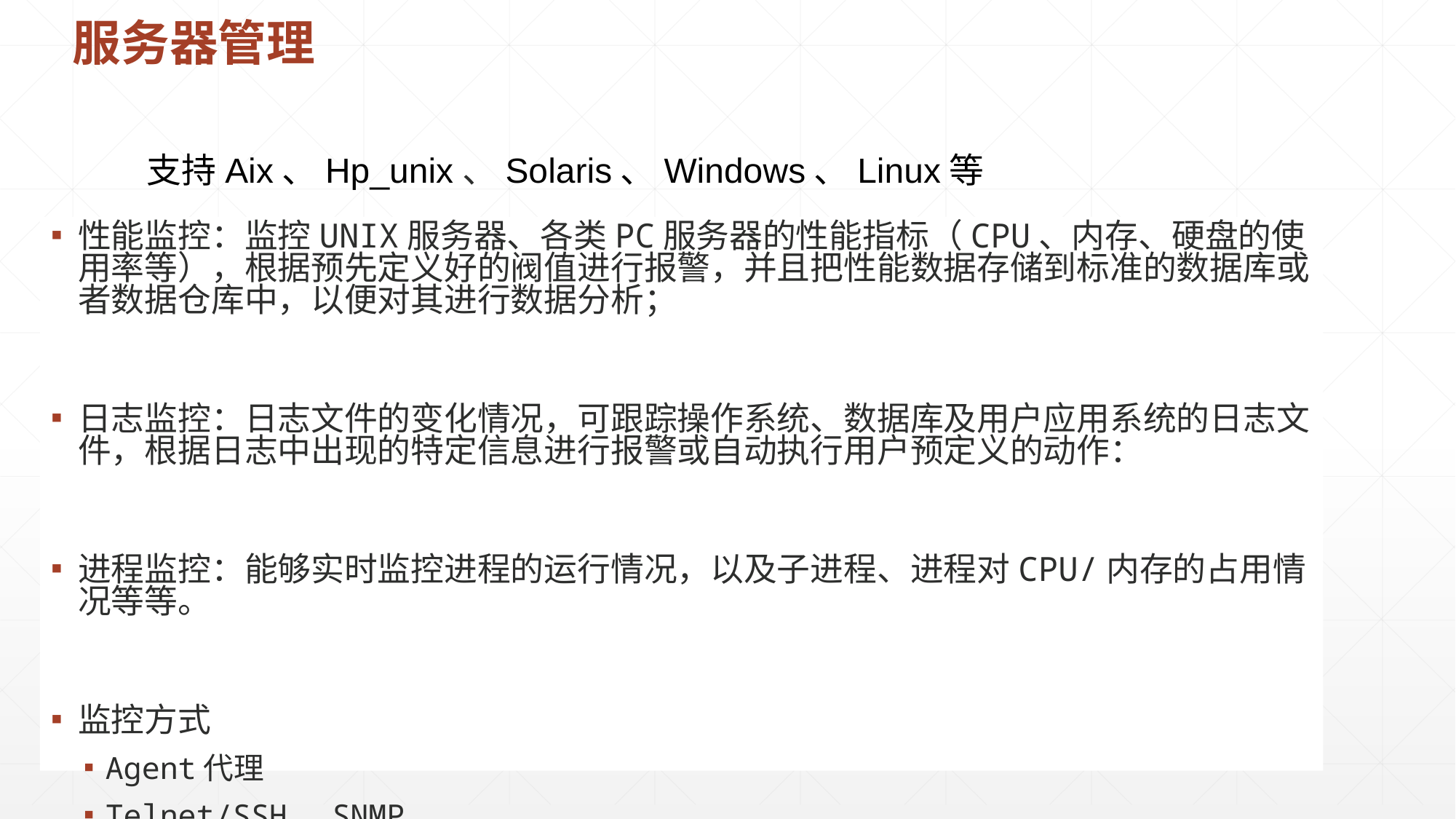

# 服务器管理
支持Aix、Hp_unix、Solaris、Windows、Linux等
性能监控：监控UNIX服务器、各类PC服务器的性能指标（CPU、内存、硬盘的使用率等），根据预先定义好的阀值进行报警，并且把性能数据存储到标准的数据库或者数据仓库中，以便对其进行数据分析；

日志监控：日志文件的变化情况，可跟踪操作系统、数据库及用户应用系统的日志文件，根据日志中出现的特定信息进行报警或自动执行用户预定义的动作：

进程监控：能够实时监控进程的运行情况，以及子进程、进程对CPU/内存的占用情况等等。

监控方式
Agent代理
Telnet/SSH、SNMP